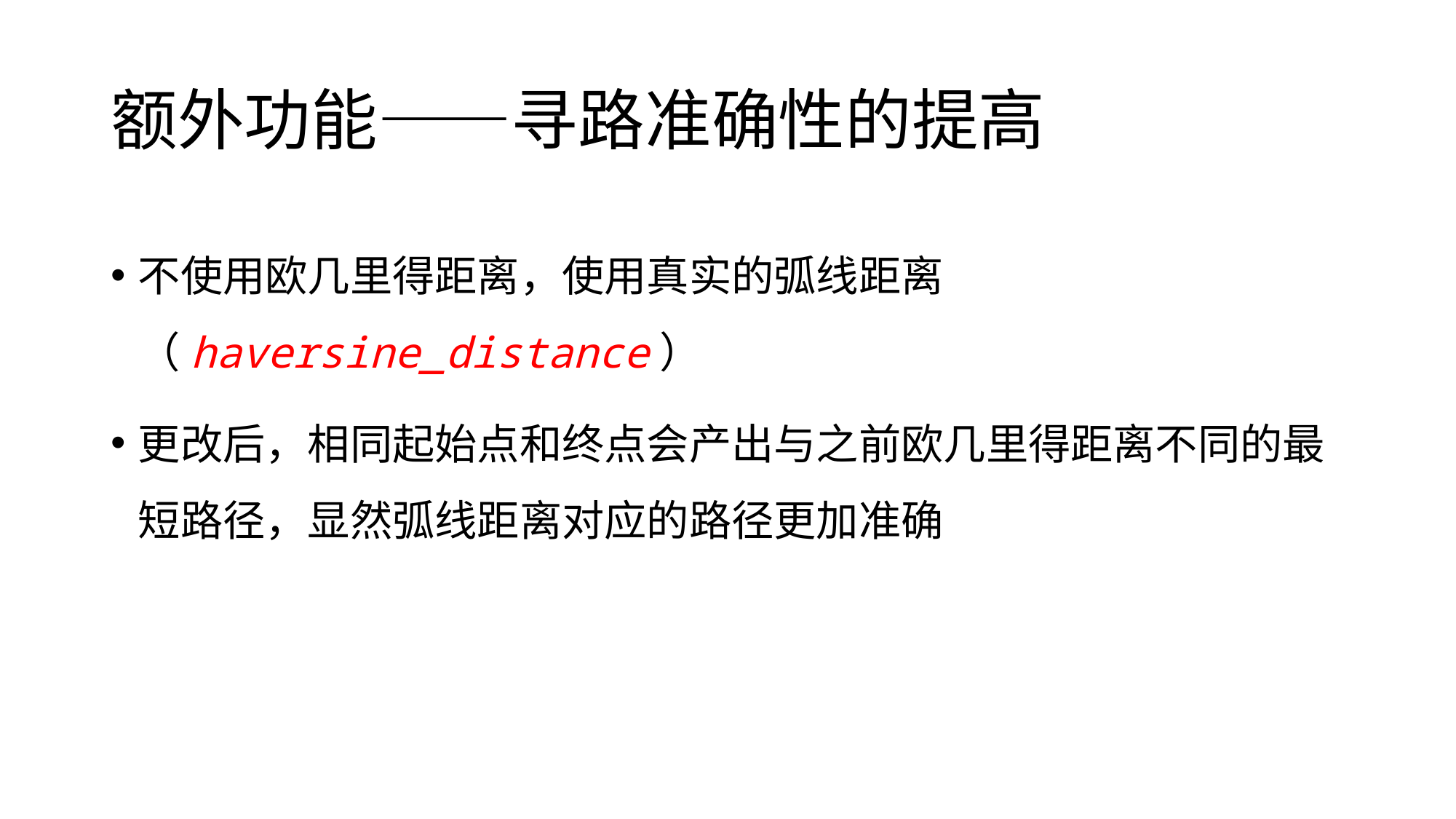

# 额外功能——寻路准确性的提高
不使用欧几里得距离，使用真实的弧线距离 （haversine_distance）
更改后，相同起始点和终点会产出与之前欧几里得距离不同的最短路径，显然弧线距离对应的路径更加准确